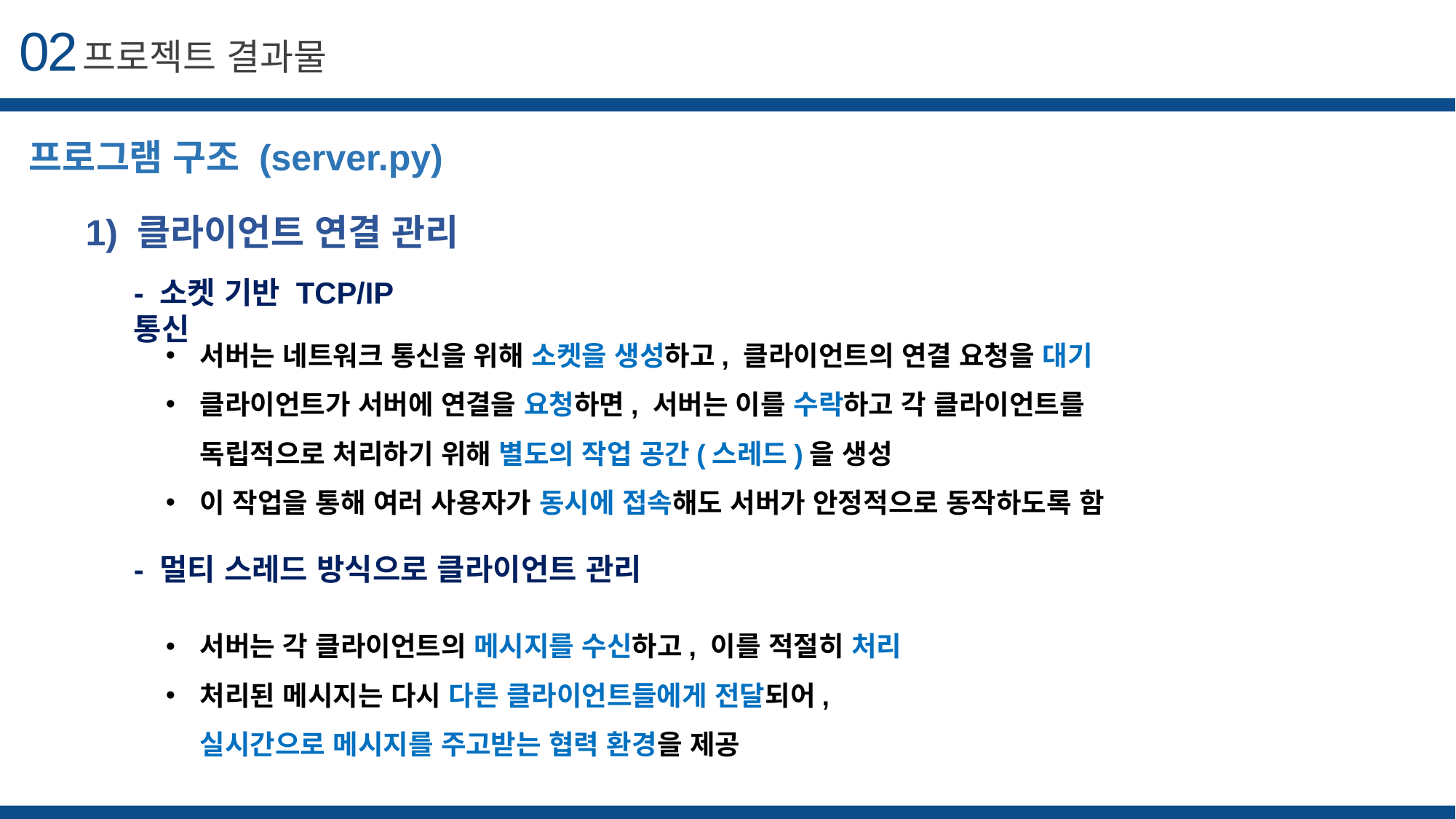

02
프로젝트 결과물

프로그램 구조 (server.py)
1) 클라이언트 연결 관리
- 소켓 기반 TCP/IP 통신
서버는 네트워크 통신을 위해 소켓을 생성하고, 클라이언트의 연결 요청을 대기
클라이언트가 서버에 연결을 요청하면, 서버는 이를 수락하고 각 클라이언트를
독립적으로 처리하기 위해 별도의 작업 공간(스레드)을 생성
이 작업을 통해 여러 사용자가 동시에 접속해도 서버가 안정적으로 동작하도록 함
- 멀티 스레드 방식으로 클라이언트 관리
서버는 각 클라이언트의 메시지를 수신하고, 이를 적절히 처리
처리된 메시지는 다시 다른 클라이언트들에게 전달되어,
실시간으로 메시지를 주고받는 협력 환경을 제공